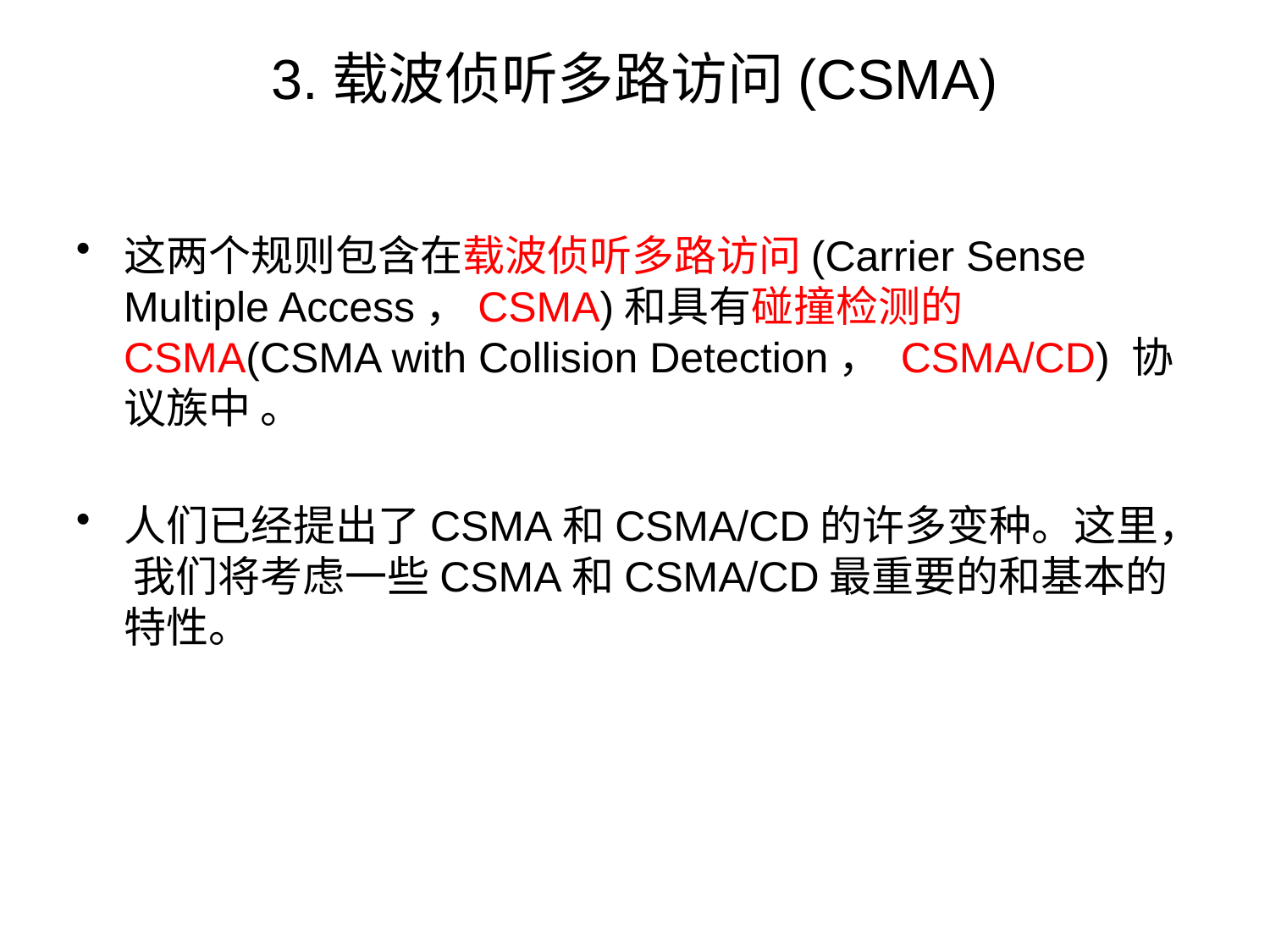

# 3.载波侦听多路访问(CSMA)
这两个规则包含在载波侦听多路访问(Carrier Sense Multiple Access，CSMA)和具有碰撞检测的CSMA(CSMA with Collision Detection， CSMA/CD) 协议族中 。

人们已经提出了CSMA和CSMA/CD的许多变种。这里， 我们将考虑一些CSMA和CSMA/CD最重要的和基本的特性。